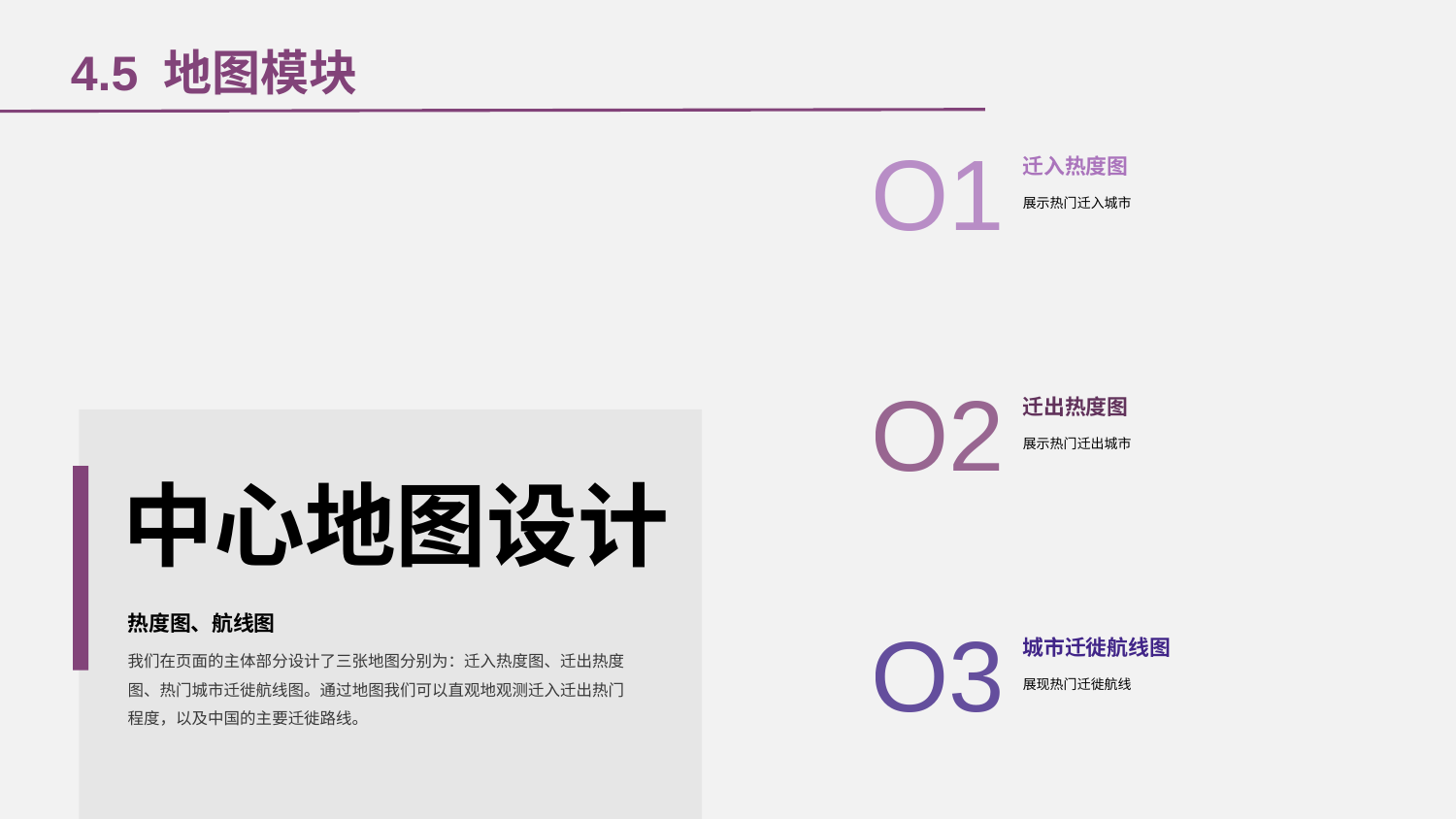

4.5 地图模块
CONTENTS
O1
迁入热度图
展示热门迁入城市

O2
迁出热度图
展示热门迁出城市
中心地图设计

热度图、航线图
O3
城市迁徙航线图
展现热门迁徙航线
我们在页面的主体部分设计了三张地图分别为：迁入热度图、迁出热度图、热门城市迁徙航线图。通过地图我们可以直观地观测迁入迁出热门程度，以及中国的主要迁徙路线。